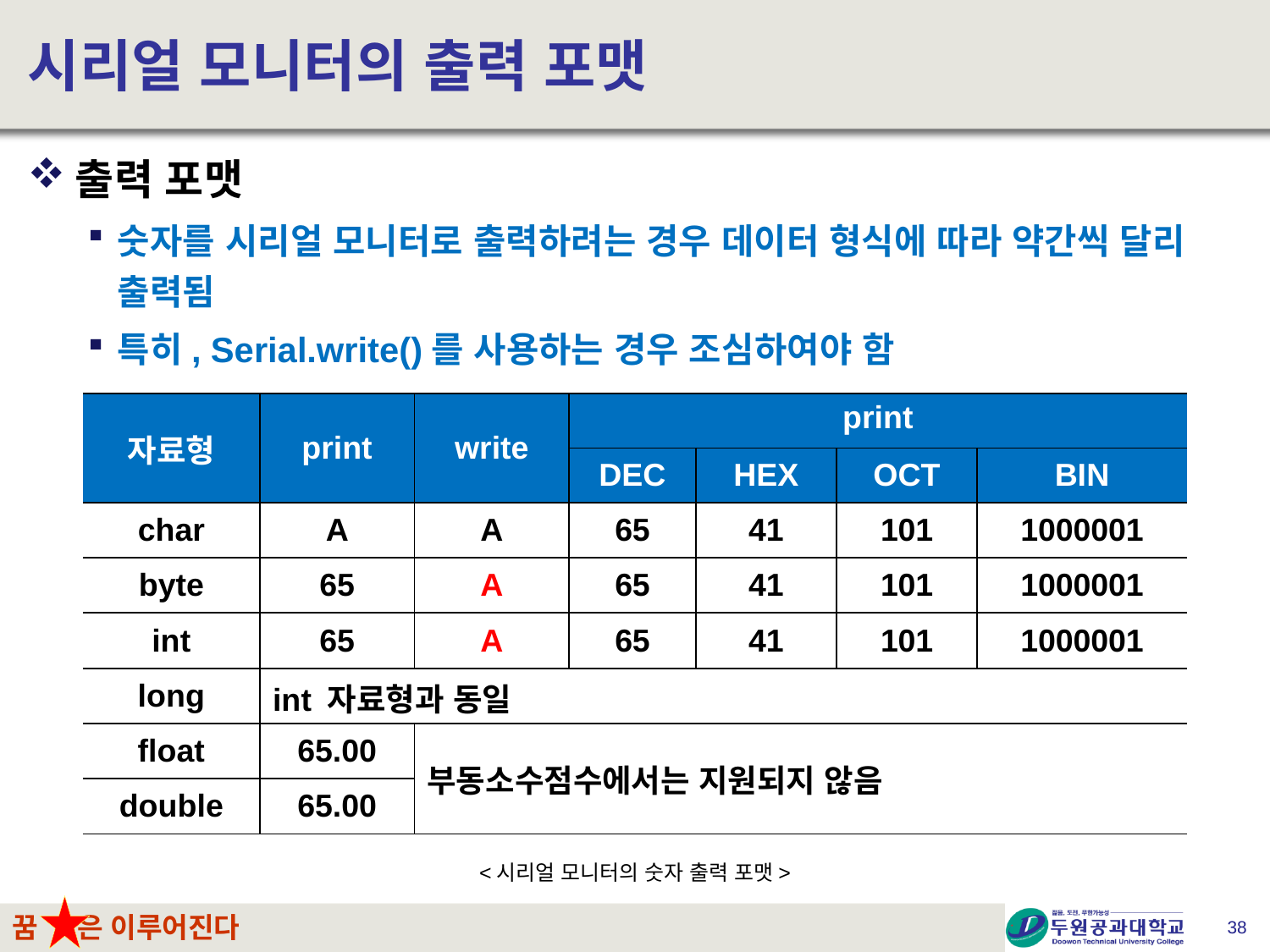

# 시리얼 모니터의 출력 포맷
출력 포맷
숫자를 시리얼 모니터로 출력하려는 경우 데이터 형식에 따라 약간씩 달리 출력됨
특히, Serial.write()를 사용하는 경우 조심하여야 함
| 자료형 | print | write | print |  |  |  |
| --- | --- | --- | --- | --- | --- | --- |
|  |  |  | DEC | HEX | OCT | BIN |
| char | A | A | 65 | 41 | 101 | 1000001 |
| byte | 65 | A | 65 | 41 | 101 | 1000001 |
| int | 65 | A | 65 | 41 | 101 | 1000001 |
| long | int 자료형과 동일 |  |  |  |  |  |
| float | 65.00 | 부동소수점수에서는 지원되지 않음 |  |  |  |  |
| double | 65.00 |  |  |  |  |  |
<시리얼 모니터의 숫자 출력 포맷>
38